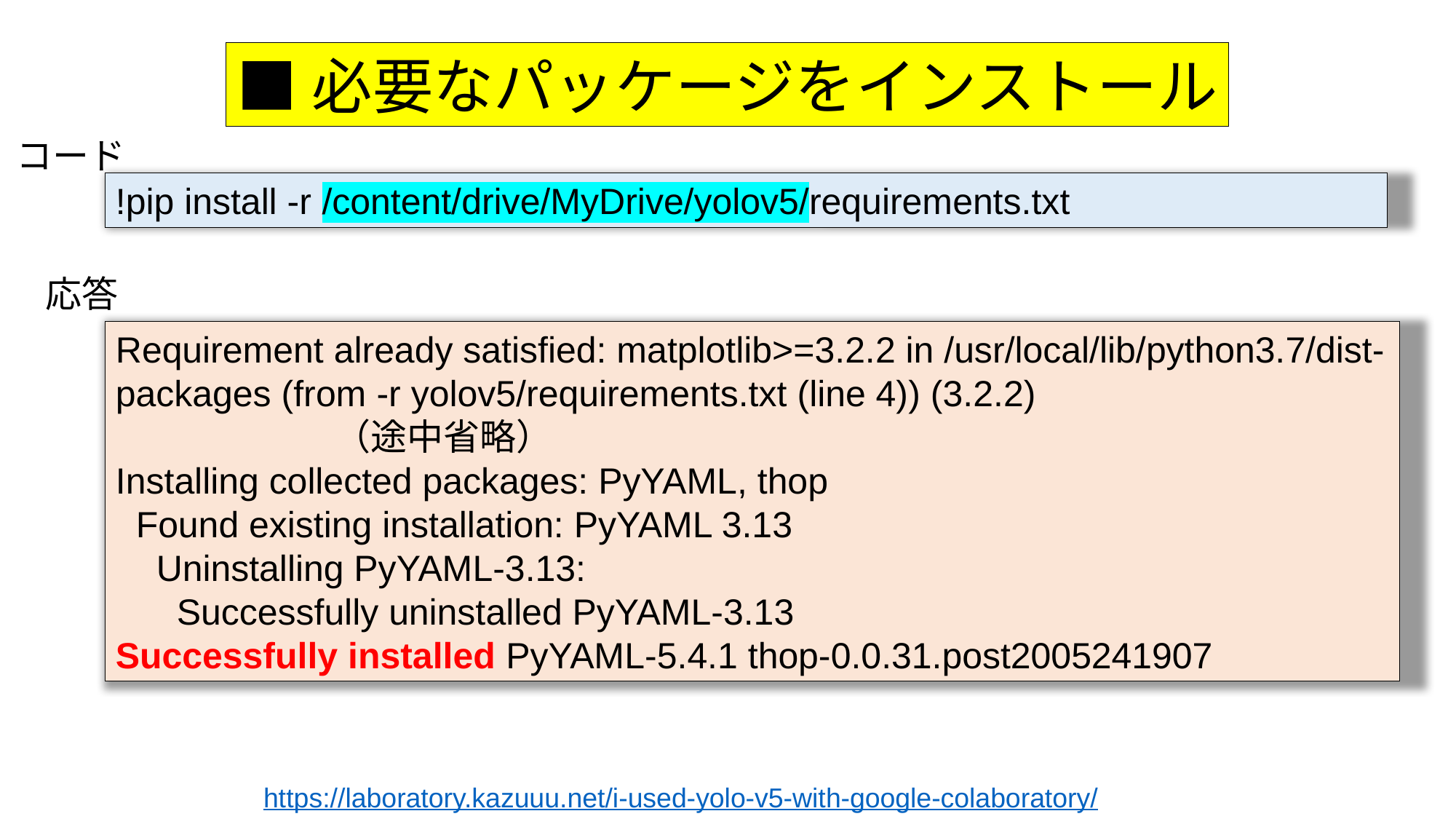

■必要なパッケージをインストール
コード
!pip install -r /content/drive/MyDrive/yolov5/requirements.txt
応答
Requirement already satisfied: matplotlib>=3.2.2 in /usr/local/lib/python3.7/dist-packages (from -r yolov5/requirements.txt (line 4)) (3.2.2)
　　　　　　（途中省略）
Installing collected packages: PyYAML, thop
  Found existing installation: PyYAML 3.13
    Uninstalling PyYAML-3.13:
      Successfully uninstalled PyYAML-3.13
Successfully installed PyYAML-5.4.1 thop-0.0.31.post2005241907
https://laboratory.kazuuu.net/i-used-yolo-v5-with-google-colaboratory/